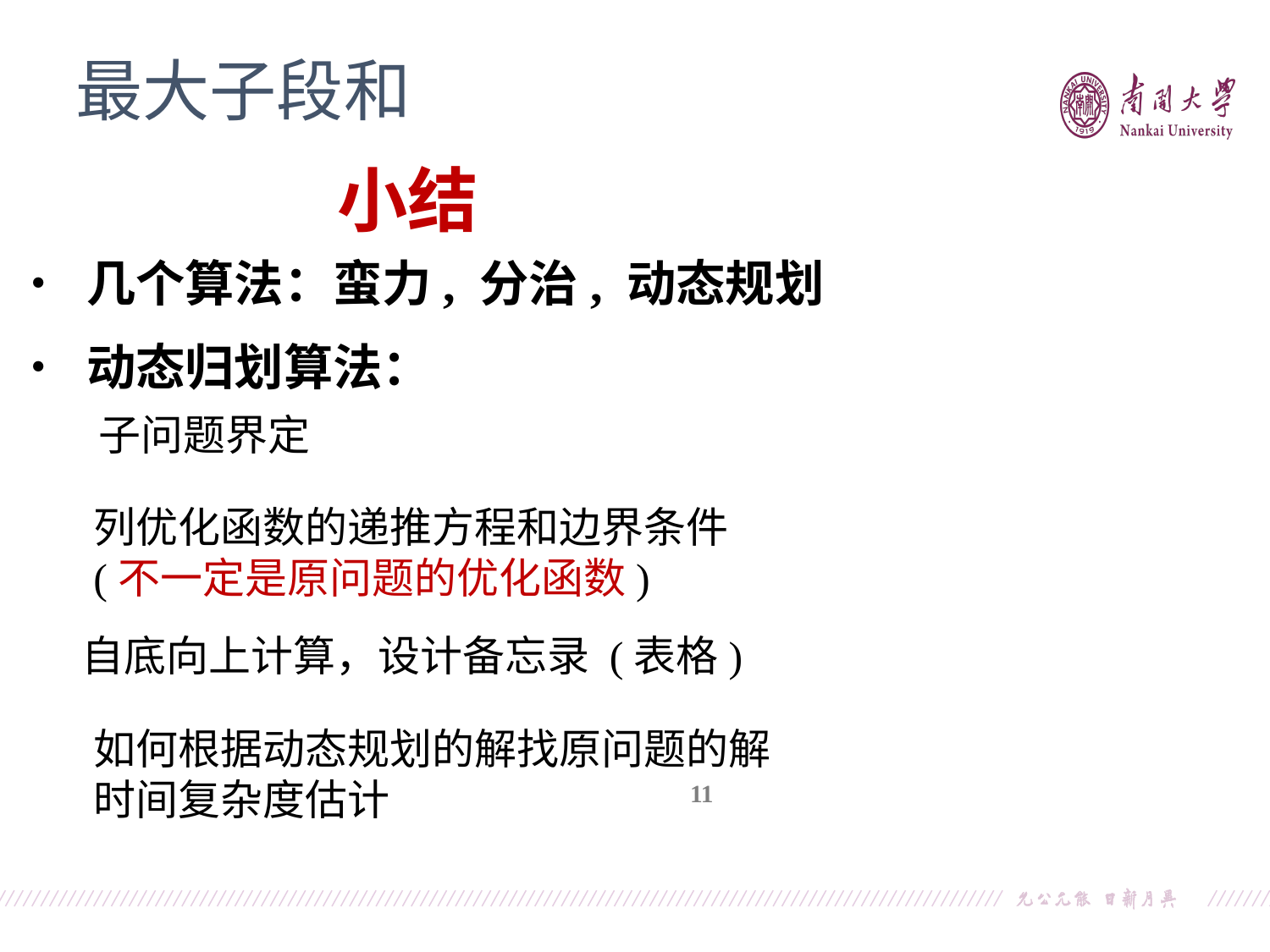

最大子段和
小结
• 几个算法：蛮力, 分治, 动态规划

• 动态归划算法：
子问题界定
列优化函数的递推方程和边界条件
(不一定是原问题的优化函数)
自底向上计算，设计备忘录 (表格)
如何根据动态规划的解找原问题的解
时间复杂度估计
11